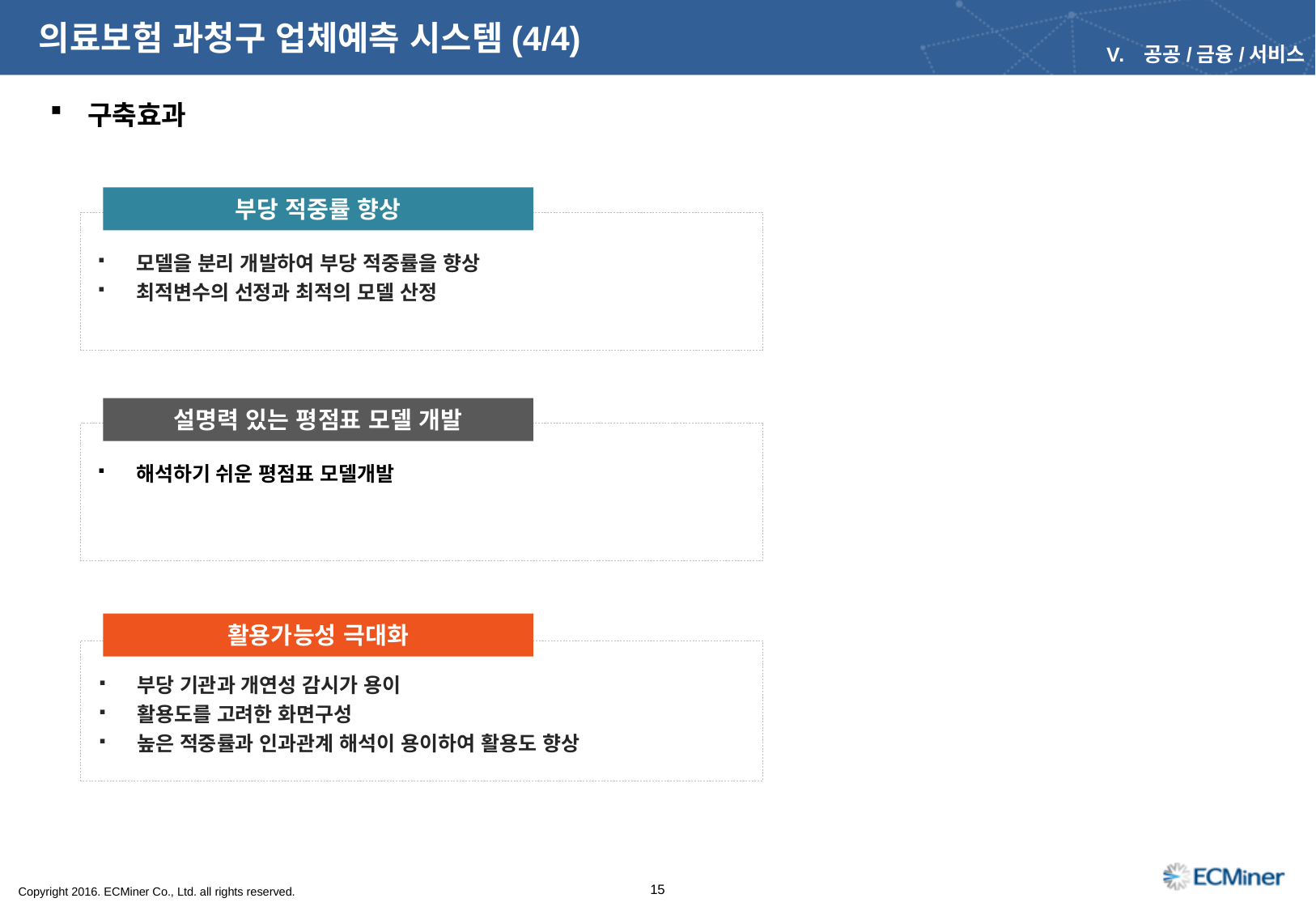

의료보험 과청구 업체예측 시스템(4/4)
공공/금융/서비스
 구축효과
부당 적중률 향상

모델을 분리 개발하여 부당 적중률을 향상
최적변수의 선정과 최적의 모델 산정
설명력 있는 평점표 모델 개발

해석하기 쉬운 평점표 모델개발
활용가능성 극대화

부당 기관과 개연성 감시가 용이
활용도를 고려한 화면구성
높은 적중률과 인과관계 해석이 용이하여 활용도 향상